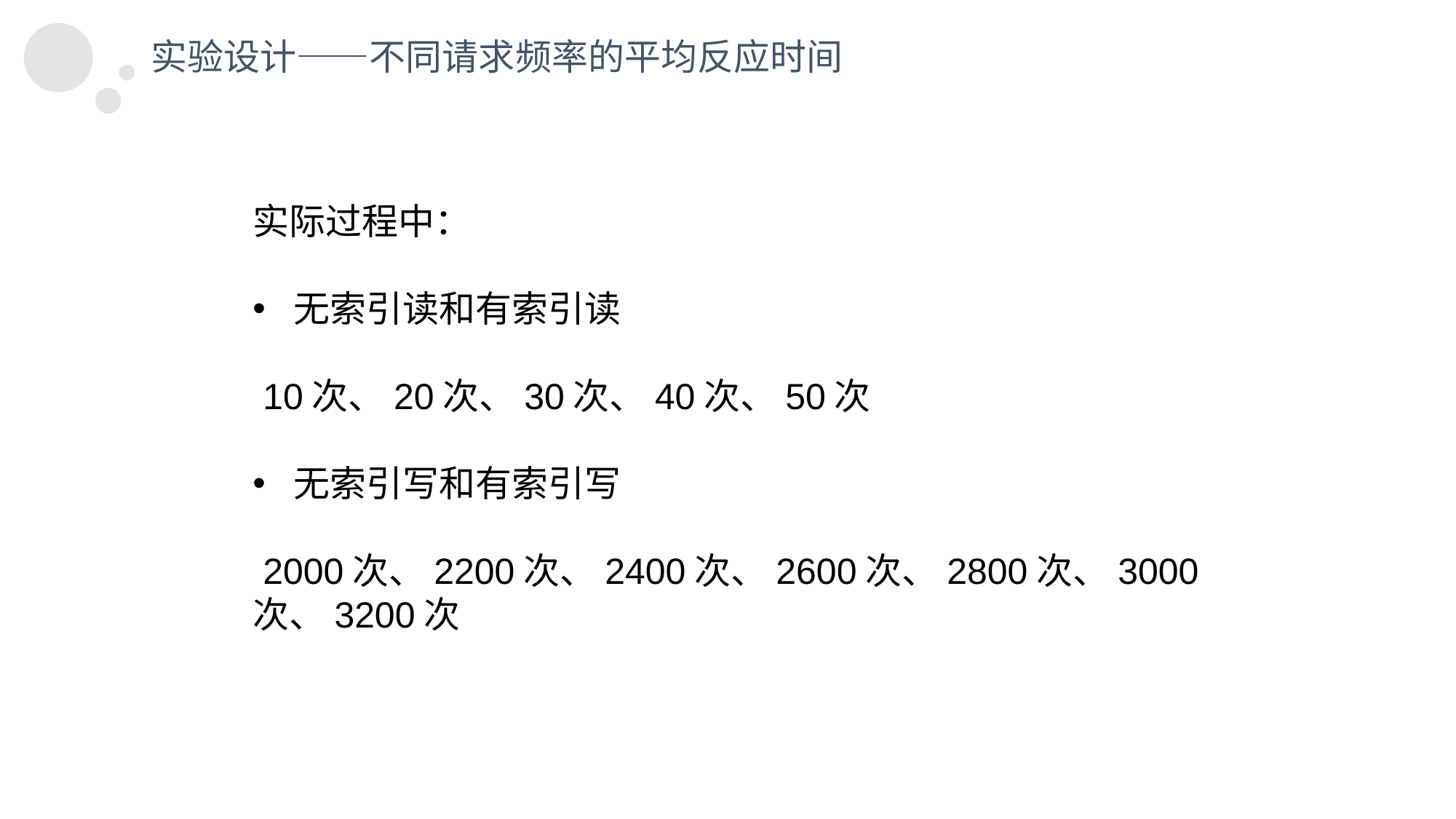

实验设计——不同请求频率的平均反应时间

实际过程中：

无索引读和有索引读

 10次、20次、30次、40次、50次

无索引写和有索引写

 2000次、2200次、2400次、2600次、2800次、3000次、3200次